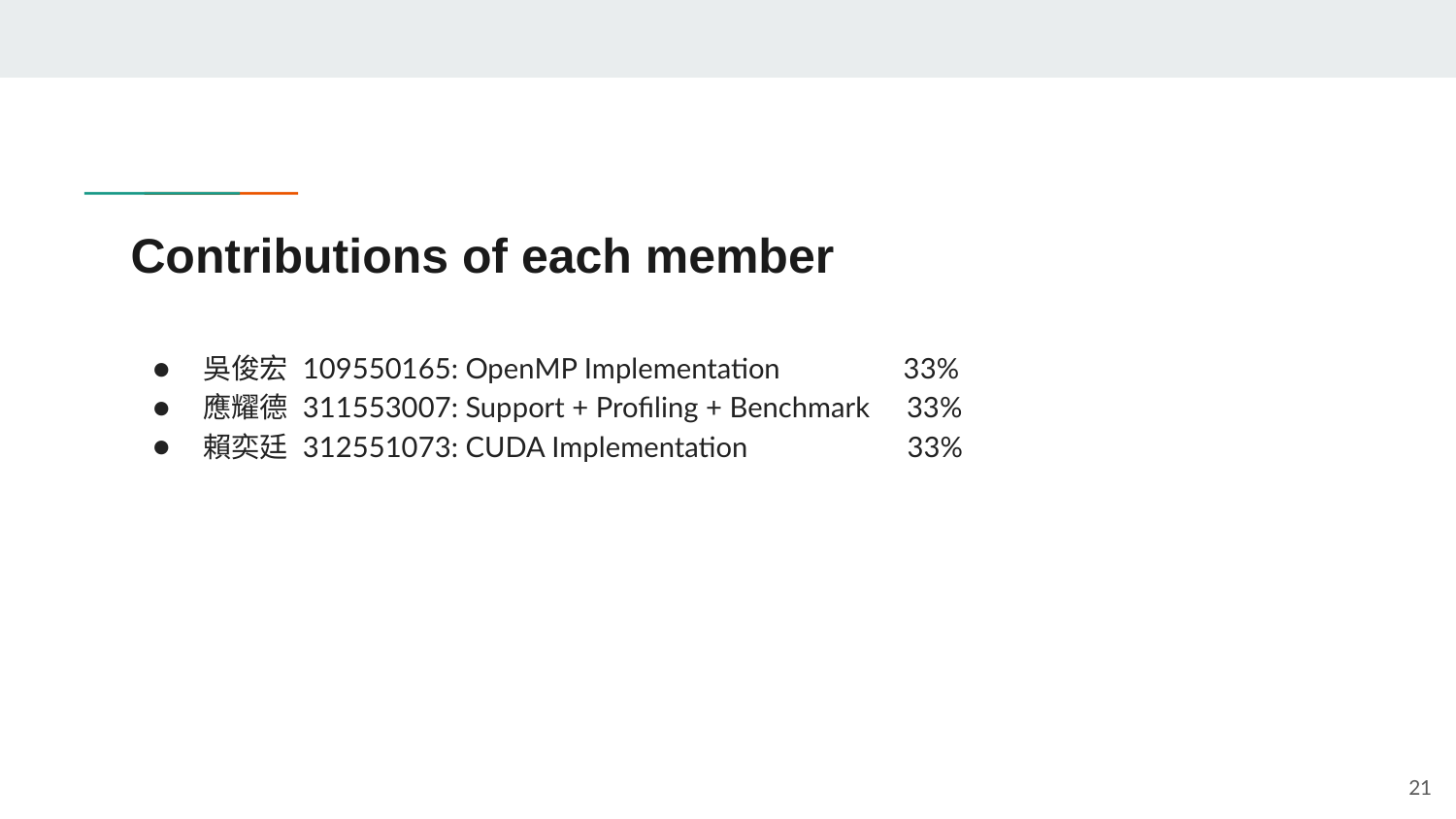

# Contributions of each member
吳俊宏 109550165: OpenMP Implementation                 33%
應耀德 311553007: Support + Profiling + Benchmark     33%
賴奕廷 312551073: CUDA Implementation                      33%
21